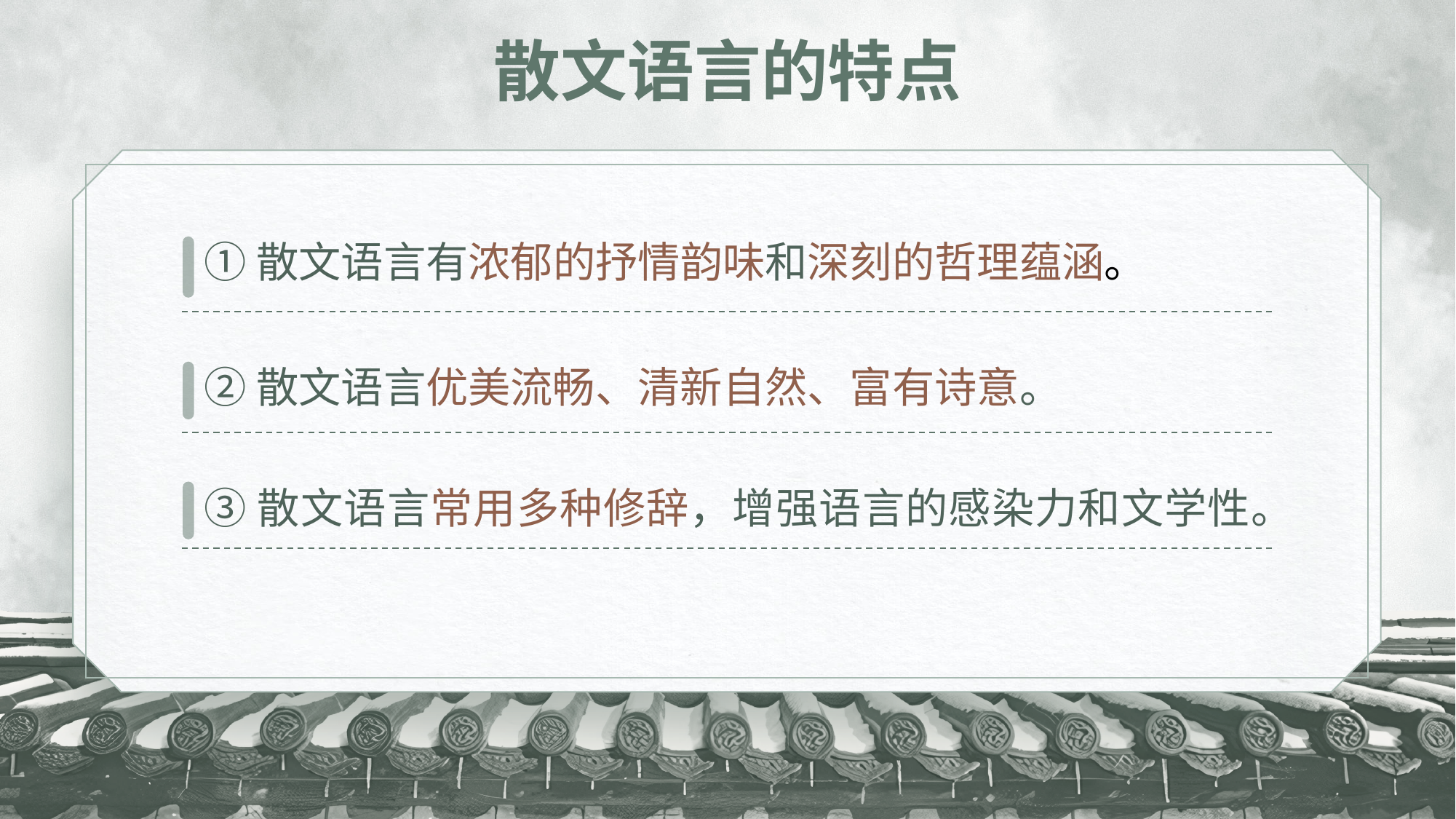

散文语言的特点

①散文语言有浓郁的抒情韵味和深刻的哲理蕴涵。

②散文语言优美流畅、清新自然、富有诗意。

③散文语言常用多种修辞，增强语言的感染力和文学性。